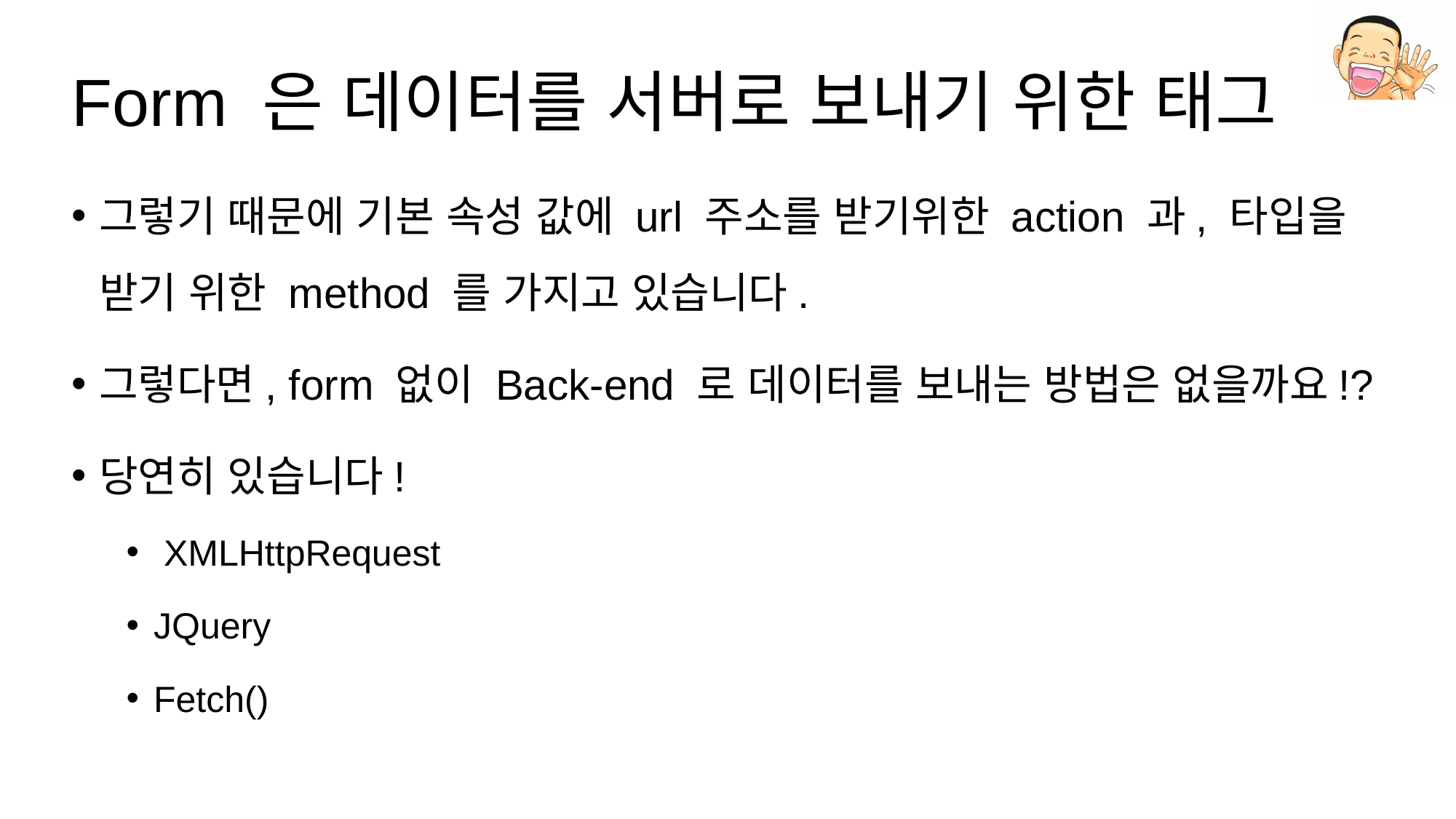

# Form 은 데이터를 서버로 보내기 위한 태그
그렇기 때문에 기본 속성 값에 url 주소를 받기위한 action 과, 타입을 받기 위한 method 를 가지고 있습니다.
그렇다면, form 없이 Back-end 로 데이터를 보내는 방법은 없을까요!?
당연히 있습니다!
 XMLHttpRequest
JQuery
Fetch()